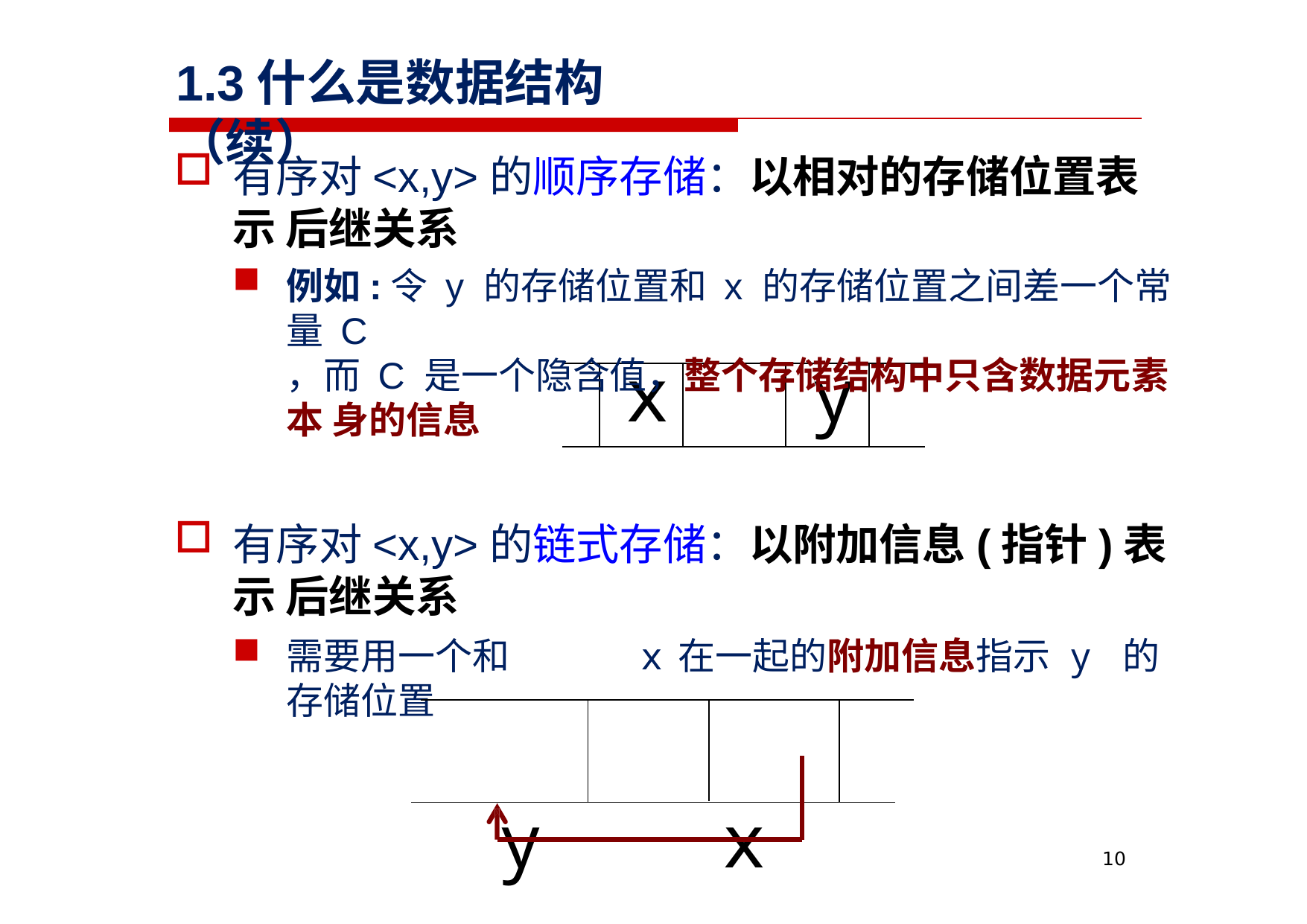

# 1.3什么是数据结构（续）
有序对<x,y>的顺序存储：以相对的存储位置表示 后继关系
例如:令 y 的存储位置和 x 的存储位置之间差一个常量 C
，而 C 是一个隐含值，整个存储结构中只含数据元素本 身的信息

有序对<x,y>的链式存储：以附加信息(指针)表示 后继关系
需要用一个和	x	在一起的附加信息指示	y 的存储位置

y	x
|  | x |  | y |  |
| --- | --- | --- | --- | --- |

10